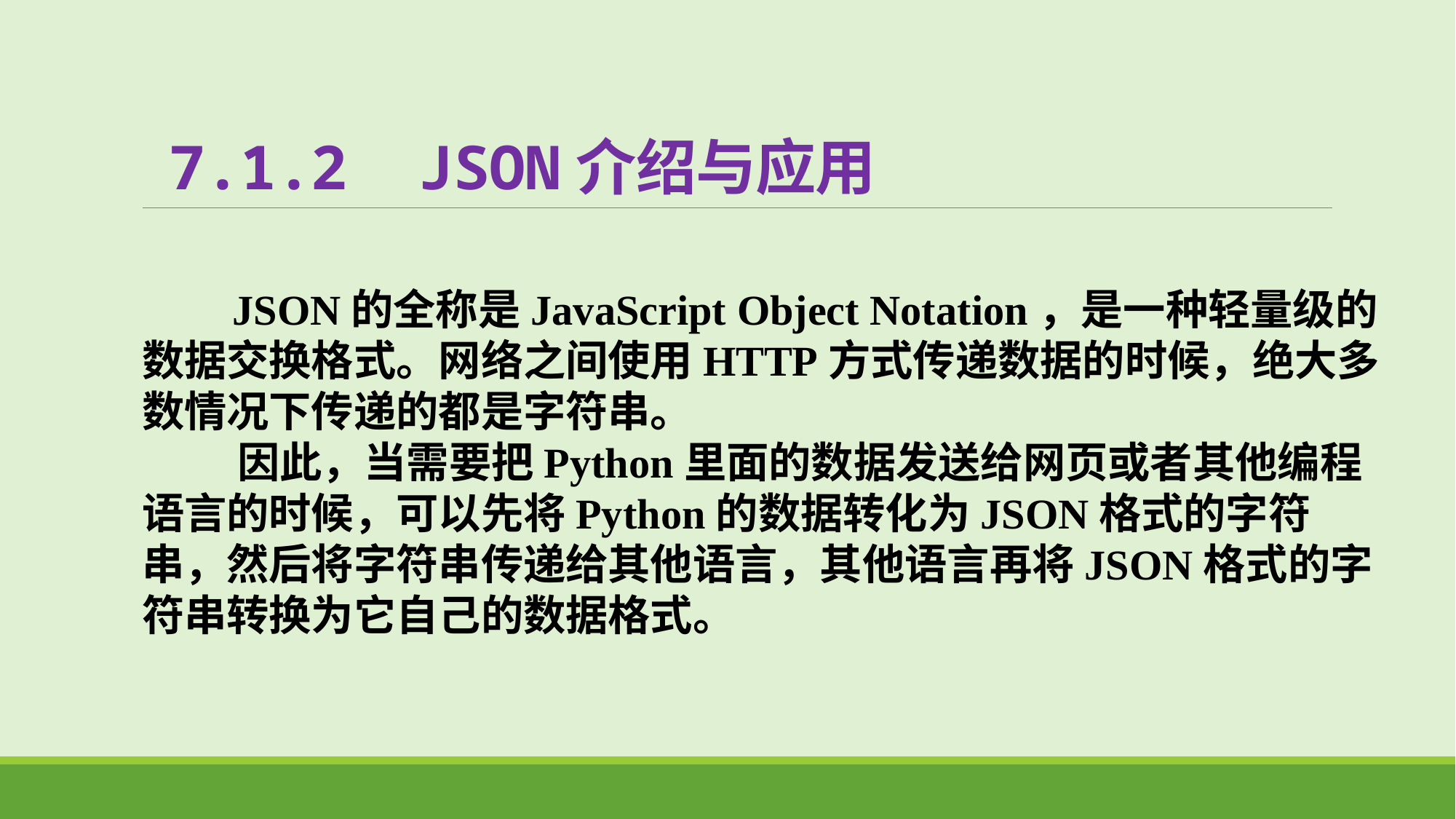

# 7.1.2  JSON介绍与应用
      JSON的全称是JavaScript Object Notation，是一种轻量级的数据交换格式。网络之间使用HTTP方式传递数据的时候，绝大多数情况下传递的都是字符串。
      因此，当需要把Python里面的数据发送给网页或者其他编程语言的时候，可以先将Python的数据转化为JSON格式的字符串，然后将字符串传递给其他语言，其他语言再将JSON格式的字符串转换为它自己的数据格式。